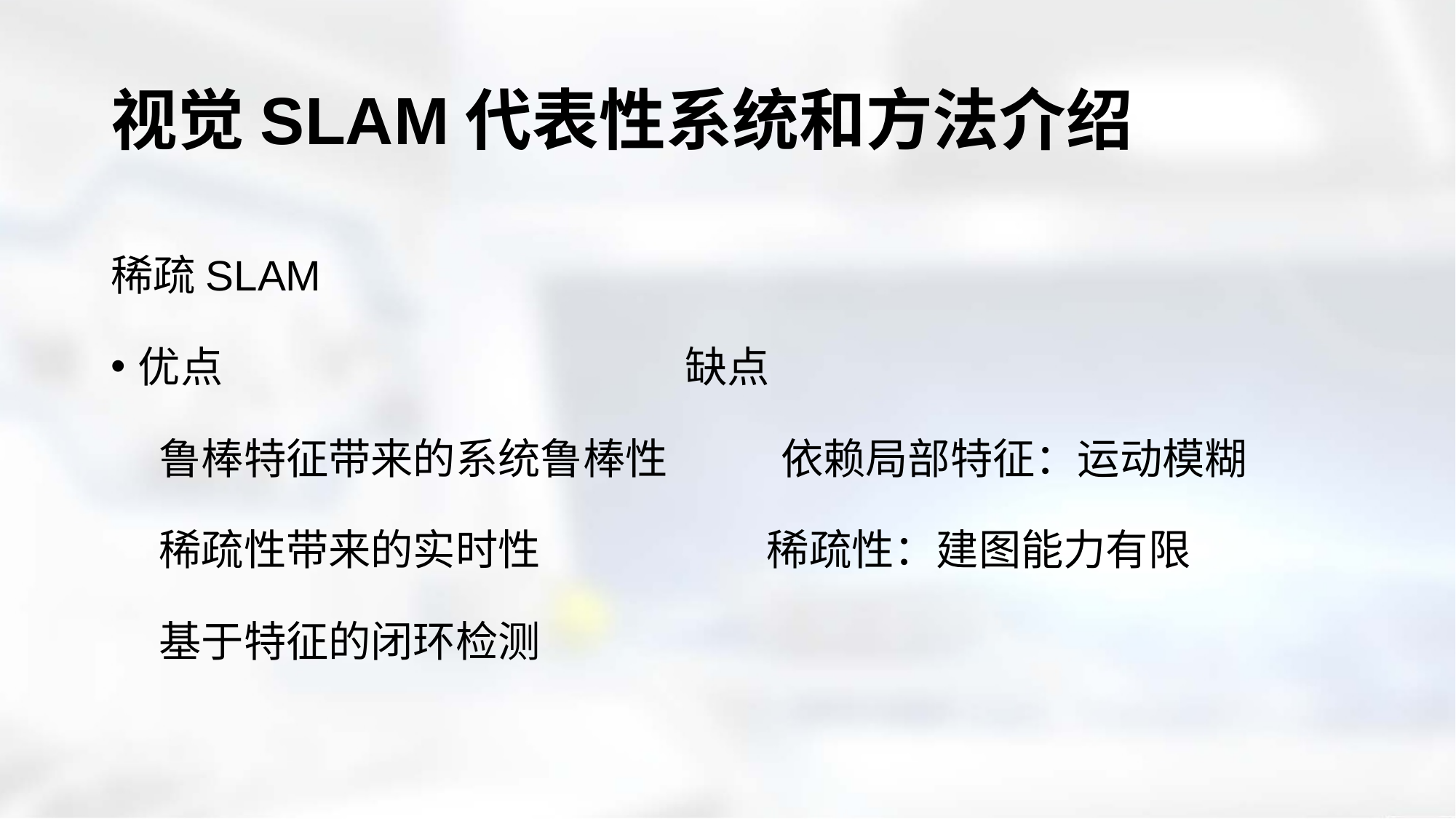

# 视觉SLAM代表性系统和方法介绍
稀疏SLAM
优点                                                 缺点
    鲁棒特征带来的系统鲁棒性            依赖局部特征：运动模糊
    稀疏性带来的实时性                        稀疏性：建图能力有限
    基于特征的闭环检测